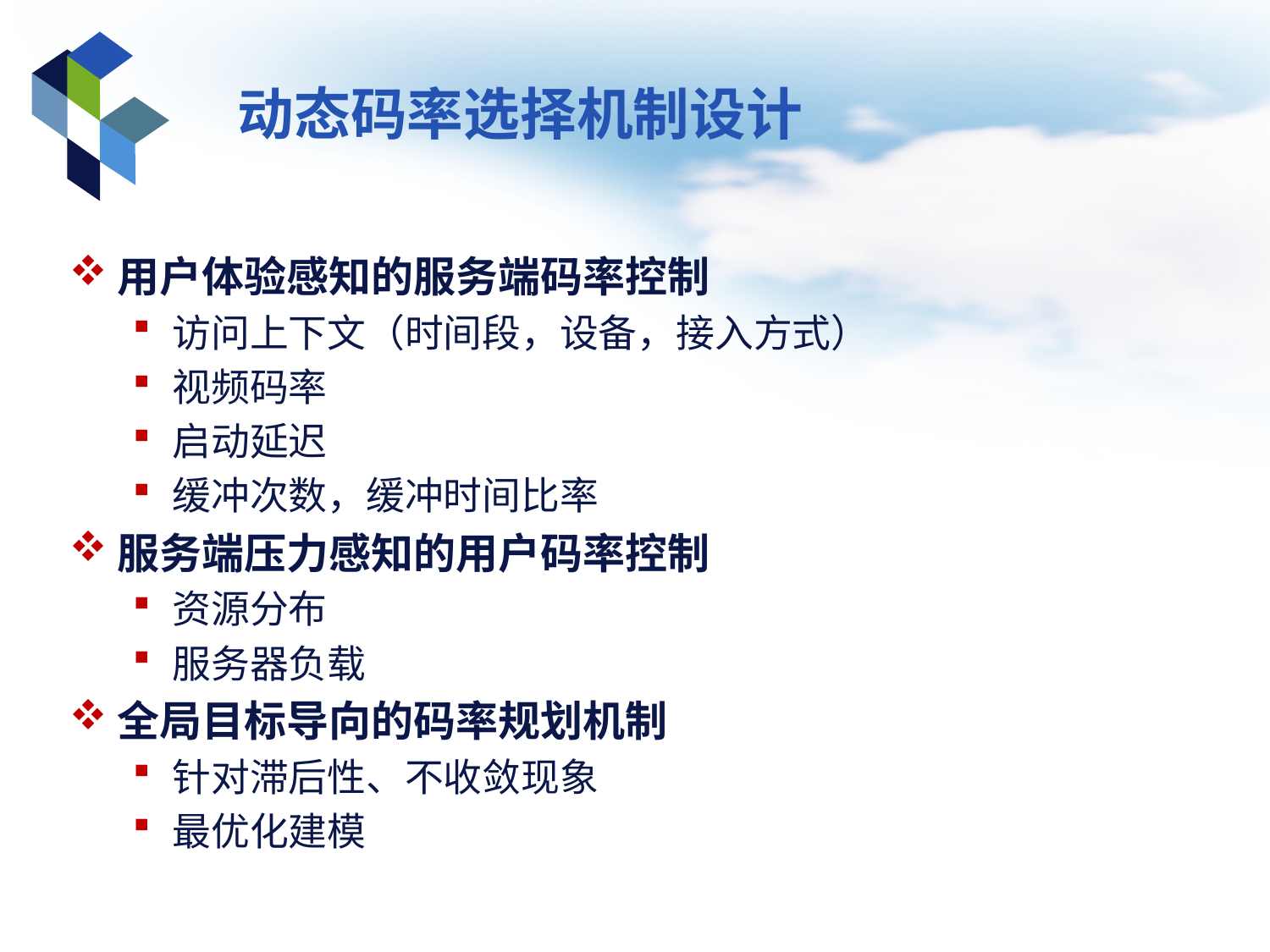

# 动态码率选择机制设计
用户体验感知的服务端码率控制
访问上下文（时间段，设备，接入方式）
视频码率
启动延迟
缓冲次数，缓冲时间比率
服务端压力感知的用户码率控制
资源分布
服务器负载
全局目标导向的码率规划机制
针对滞后性、不收敛现象
最优化建模